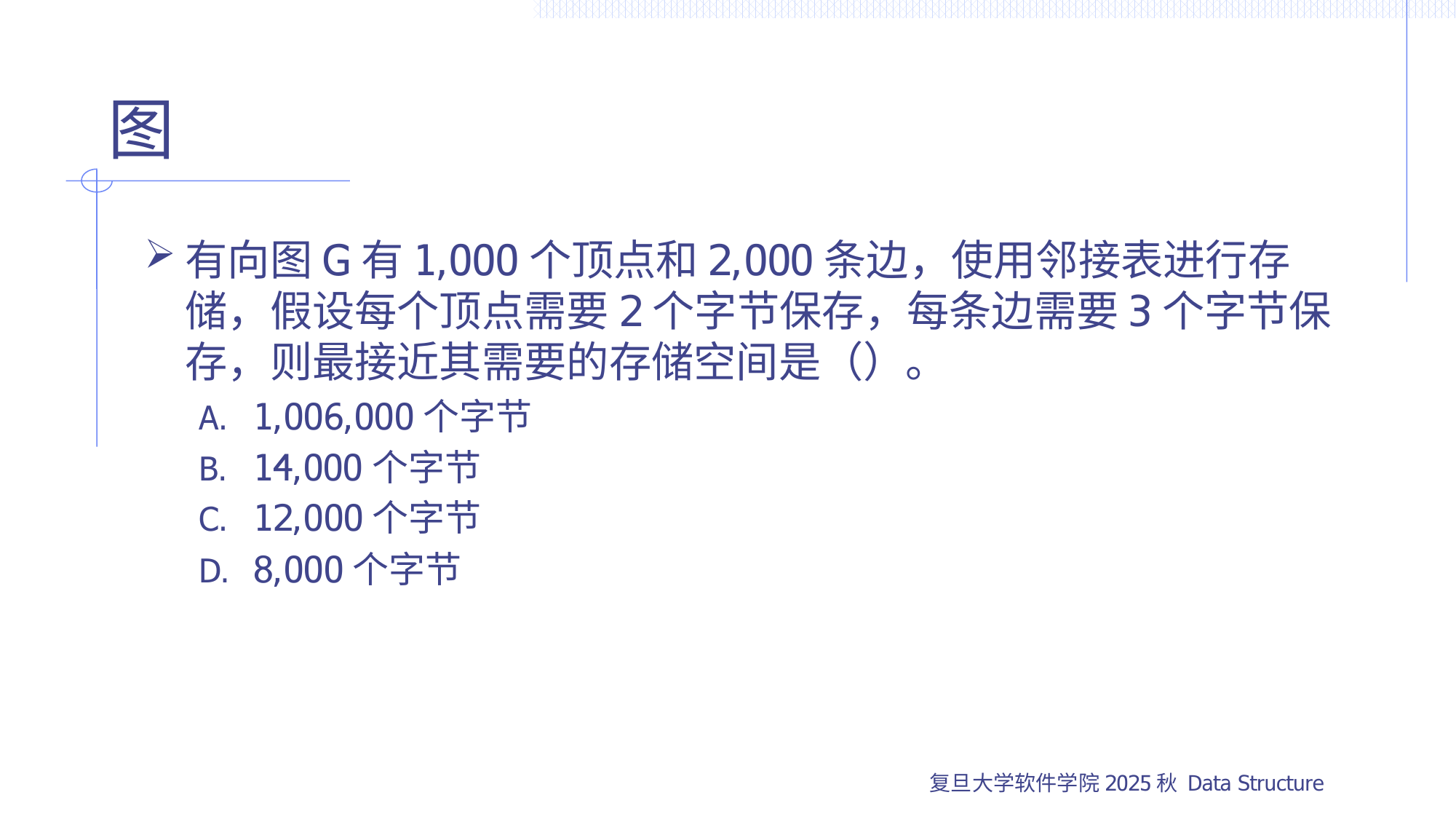

# 图
有向图G有1,000个顶点和2,000条边，使用邻接表进行存储，假设每个顶点需要2个字节保存，每条边需要3个字节保存，则最接近其需要的存储空间是（）。
1,006,000个字节
14,000个字节
12,000个字节
8,000个字节